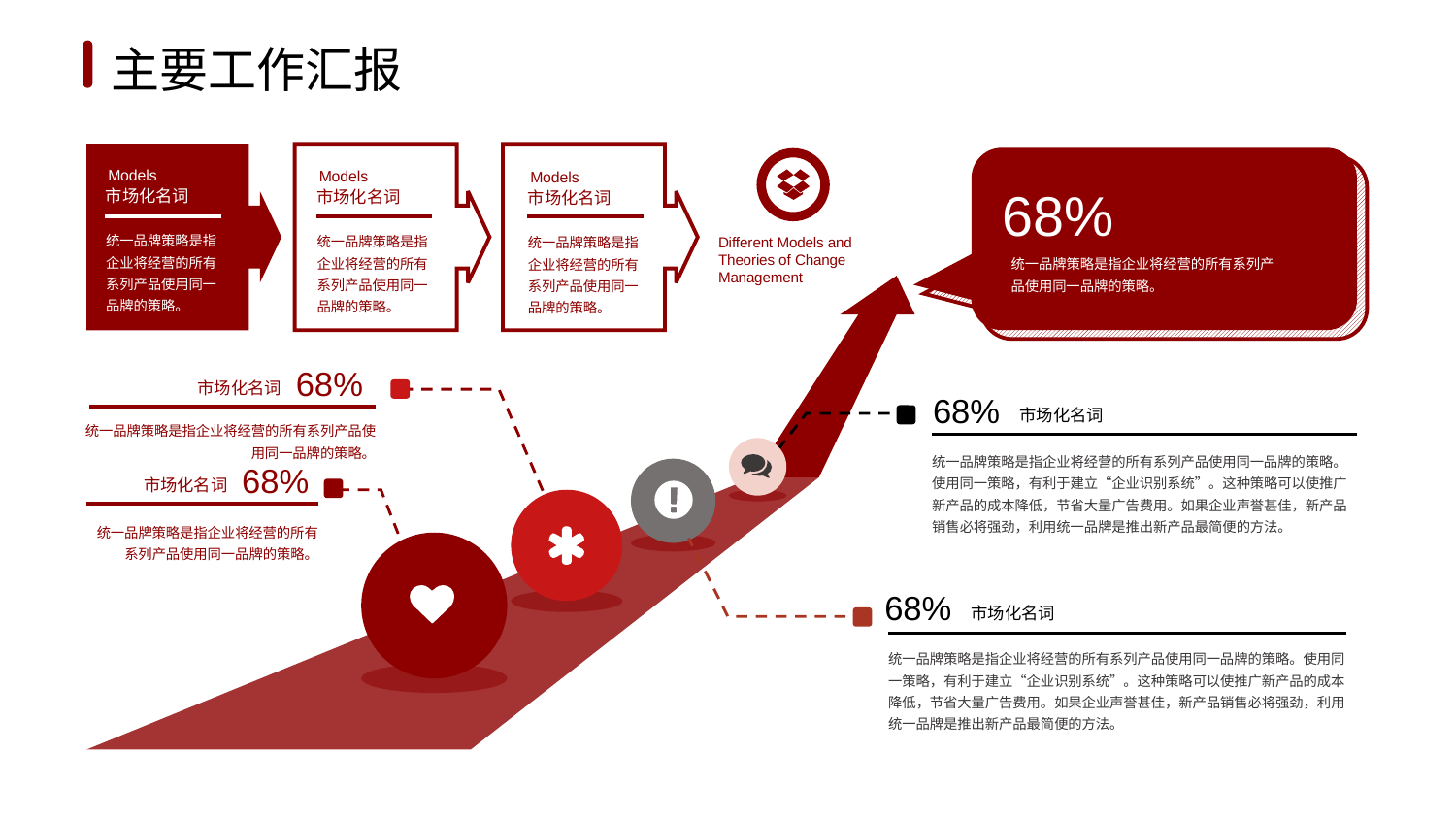

1
2
3
4
5
6
主要工作汇报

Models
Models
Models

68%
市场化名词
市场化名词
市场化名词
统一品牌策略是指企业将经营的所有系列产品使用同一品牌的策略。
统一品牌策略是指企业将经营的所有系列产品使用同一品牌的策略。
统一品牌策略是指企业将经营的所有系列产品使用同一品牌的策略。
Different Models and Theories of Change Management
统一品牌策略是指企业将经营的所有系列产品使用同一品牌的策略。

68%

市场化名词

68%

市场化名词

统一品牌策略是指企业将经营的所有系列产品使用同一品牌的策略。

统一品牌策略是指企业将经营的所有系列产品使用同一品牌的策略。使用同一策略，有利于建立“企业识别系统”。这种策略可以使推广新产品的成本降低，节省大量广告费用。如果企业声誉甚佳，新产品销售必将强劲，利用统一品牌是推出新产品最简便的方法。

68%

市场化名词

统一品牌策略是指企业将经营的所有系列产品使用同一品牌的策略。

68%

市场化名词

统一品牌策略是指企业将经营的所有系列产品使用同一品牌的策略。使用同一策略，有利于建立“企业识别系统”。这种策略可以使推广新产品的成本降低，节省大量广告费用。如果企业声誉甚佳，新产品销售必将强劲，利用统一品牌是推出新产品最简便的方法。